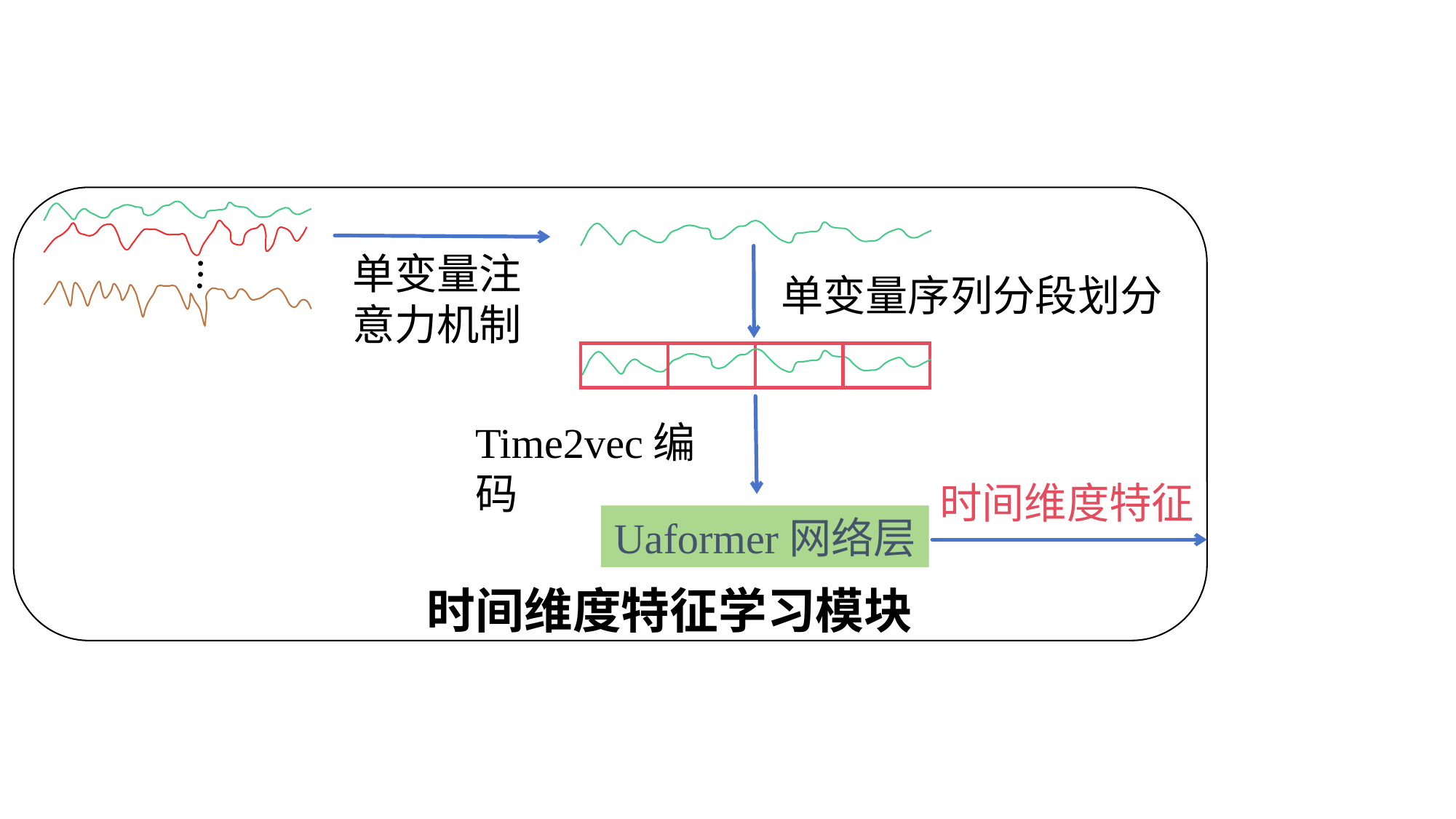

Univariate

单变量注意力机制
•

•
单变量序列分段划分
•

Time2vec编码
时间维度特征
Uaformer网络层
时间维度特征学习模块